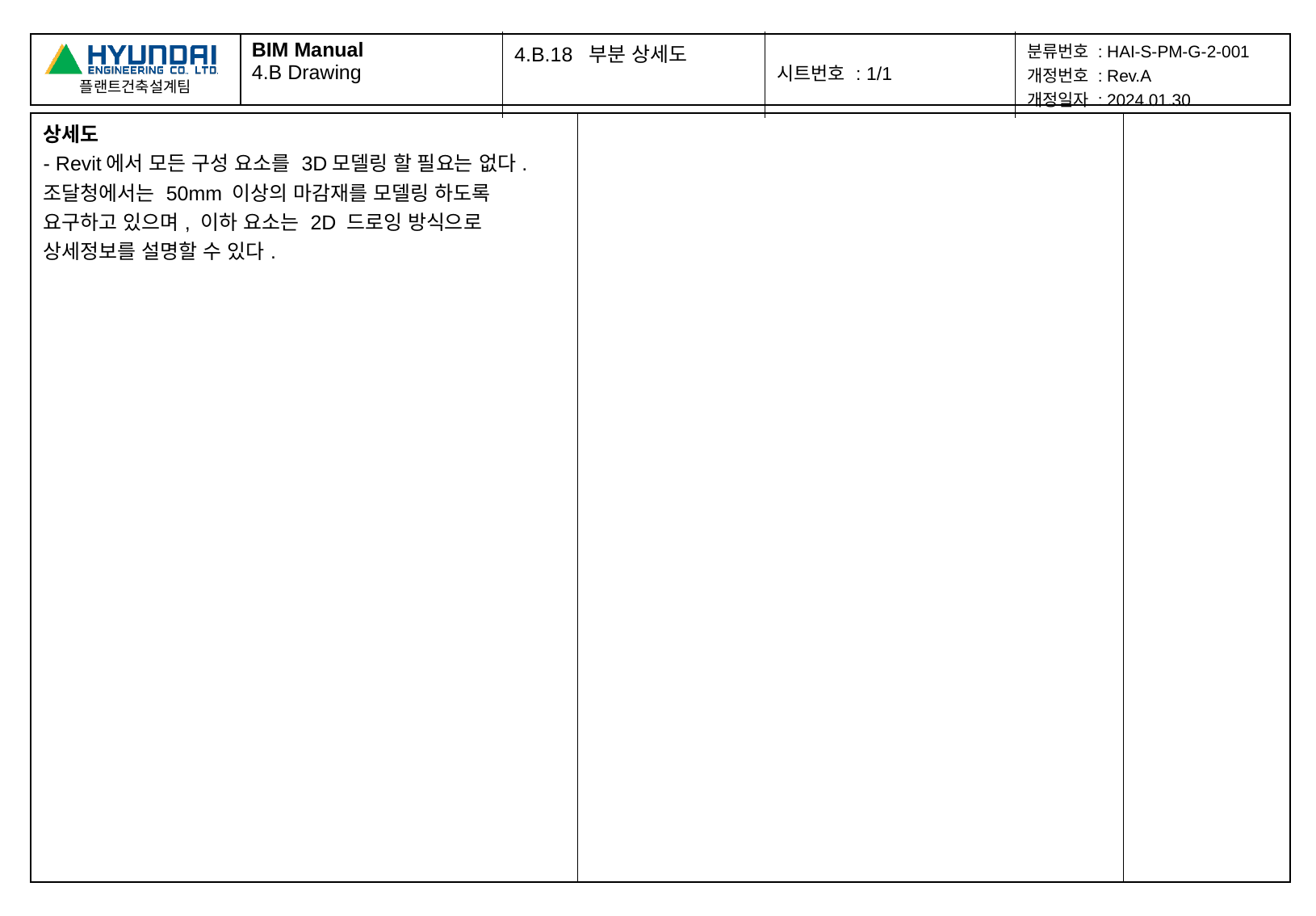

| BIM Manual 4.B Drawing | 4.B.18 부분 상세도 | 시트번호 : 1/1 | 분류번호 : HAI-S-PM-G-2-001 개정번호 : Rev.A 개정일자 : 2024.01.30 |
| --- | --- | --- | --- |
| 상세도 - Revit에서 모든 구성 요소를 3D모델링 할 필요는 없다. 조달청에서는 50mm 이상의 마감재를 모델링 하도록 요구하고 있으며, 이하 요소는 2D 드로잉 방식으로 상세정보를 설명할 수 있다. |  |  |
| --- | --- | --- |